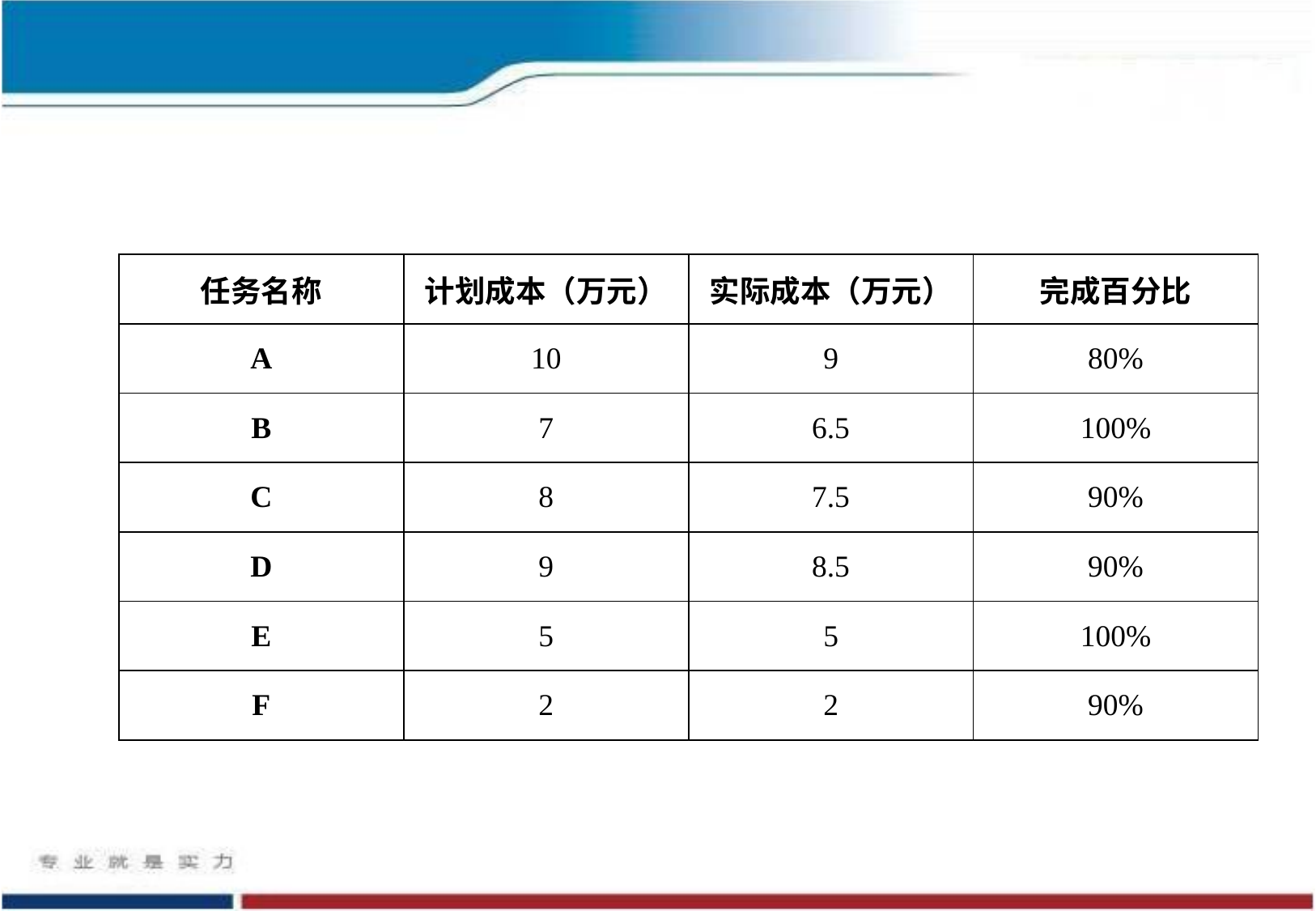

| 任务名称 | 计划成本（万元） | 实际成本（万元） | 完成百分比 |
| --- | --- | --- | --- |
| A | 10 | 9 | 80% |
| B | 7 | 6.5 | 100% |
| C | 8 | 7.5 | 90% |
| D | 9 | 8.5 | 90% |
| E | 5 | 5 | 100% |
| F | 2 | 2 | 90% |